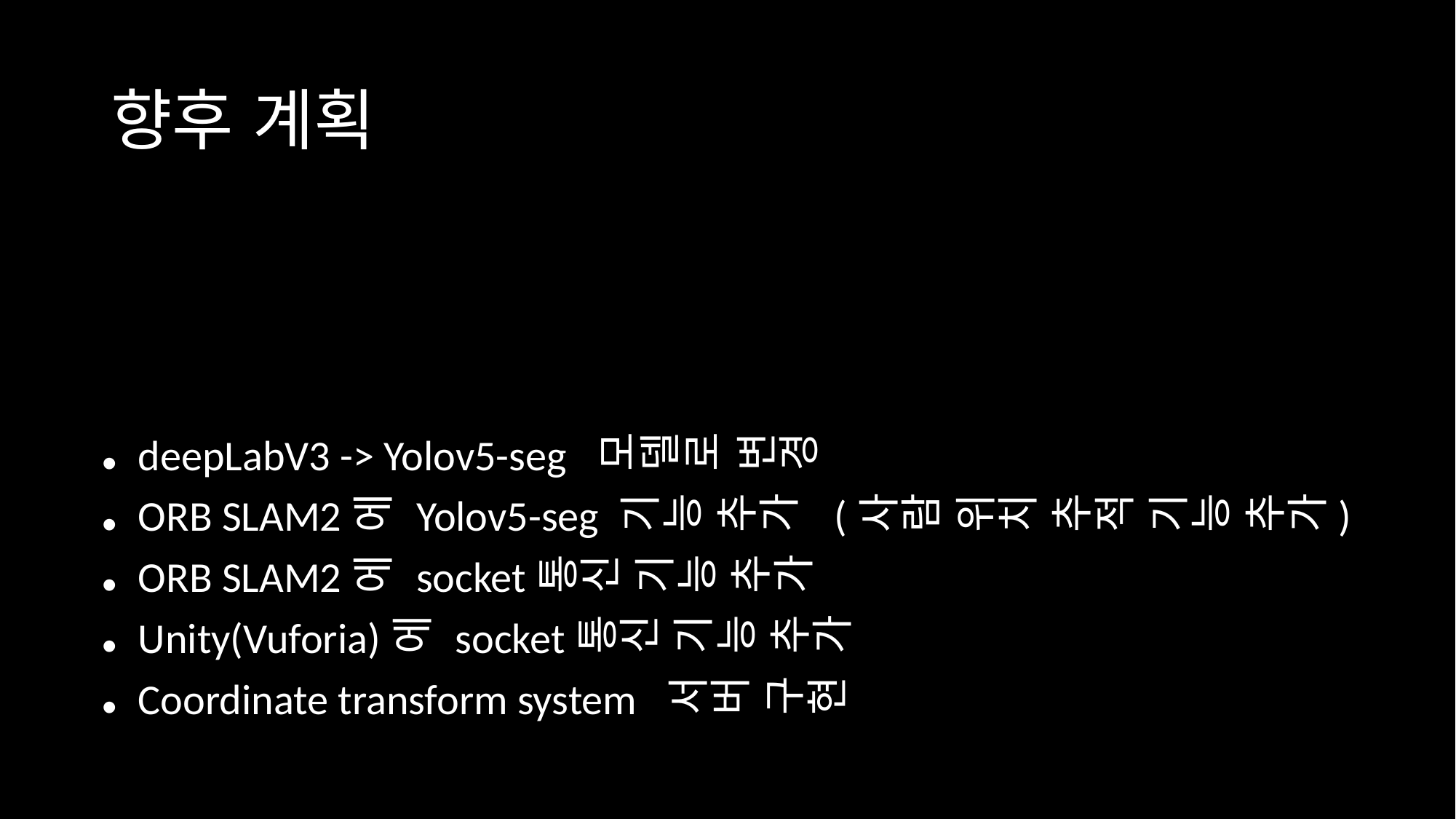

deepLabV3 -> Yolov5-seg  모델로 변경
ORB SLAM2에 Yolov5-seg 기능 추가  (사람 위치 추적 기능 추가)
ORB SLAM2에 socket통신 기능 추가
Unity(Vuforia)에 socket통신 기능 추가
Coordinate transform system  서버 구현
# 향후 계획